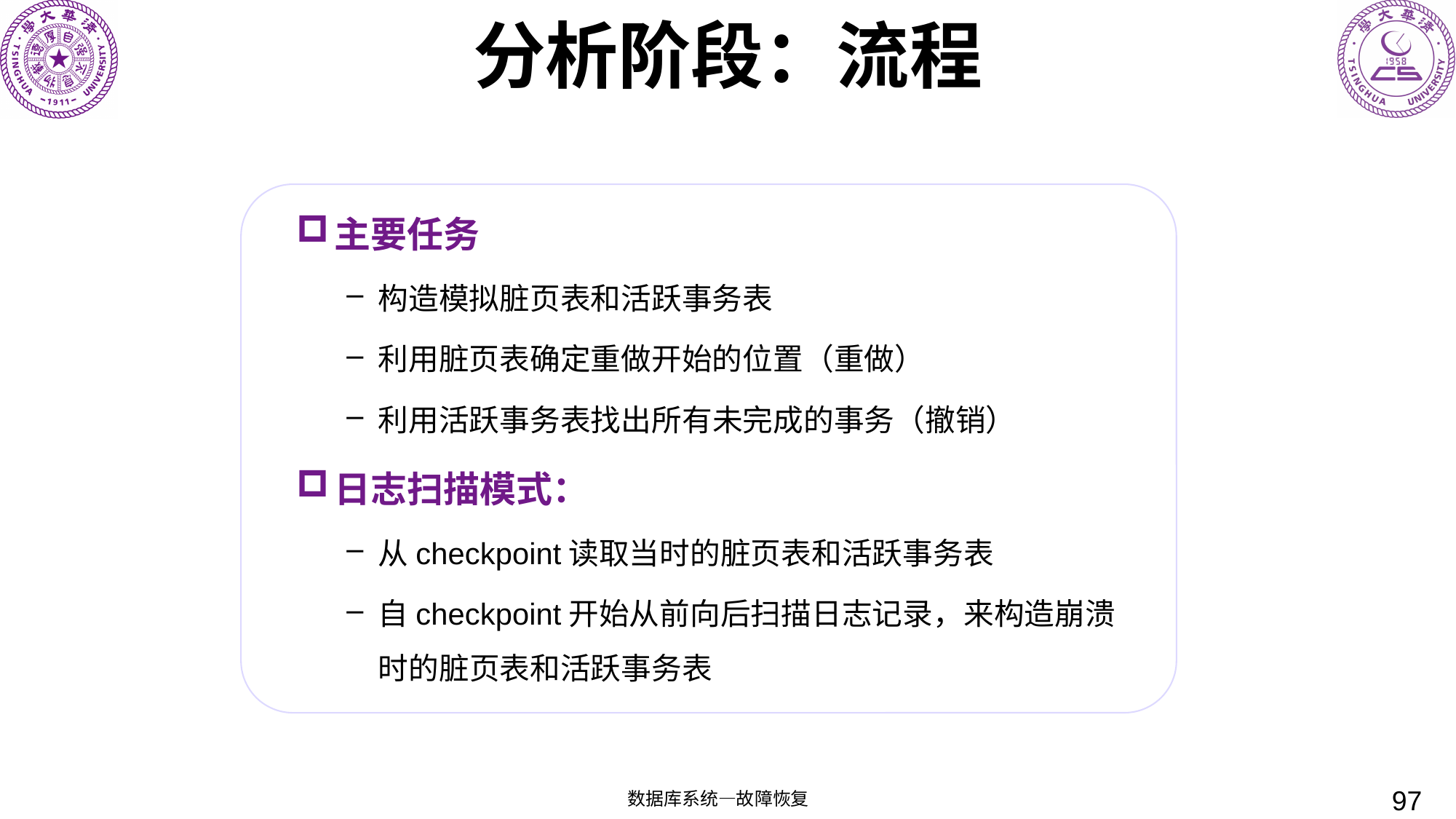

# 分析阶段：流程

主要任务
构造模拟脏页表和活跃事务表
利用脏页表确定重做开始的位置（重做）
利用活跃事务表找出所有未完成的事务（撤销）
日志扫描模式：
从checkpoint读取当时的脏页表和活跃事务表
自checkpoint开始从前向后扫描日志记录，来构造崩溃时的脏页表和活跃事务表
97
数据库系统—故障恢复